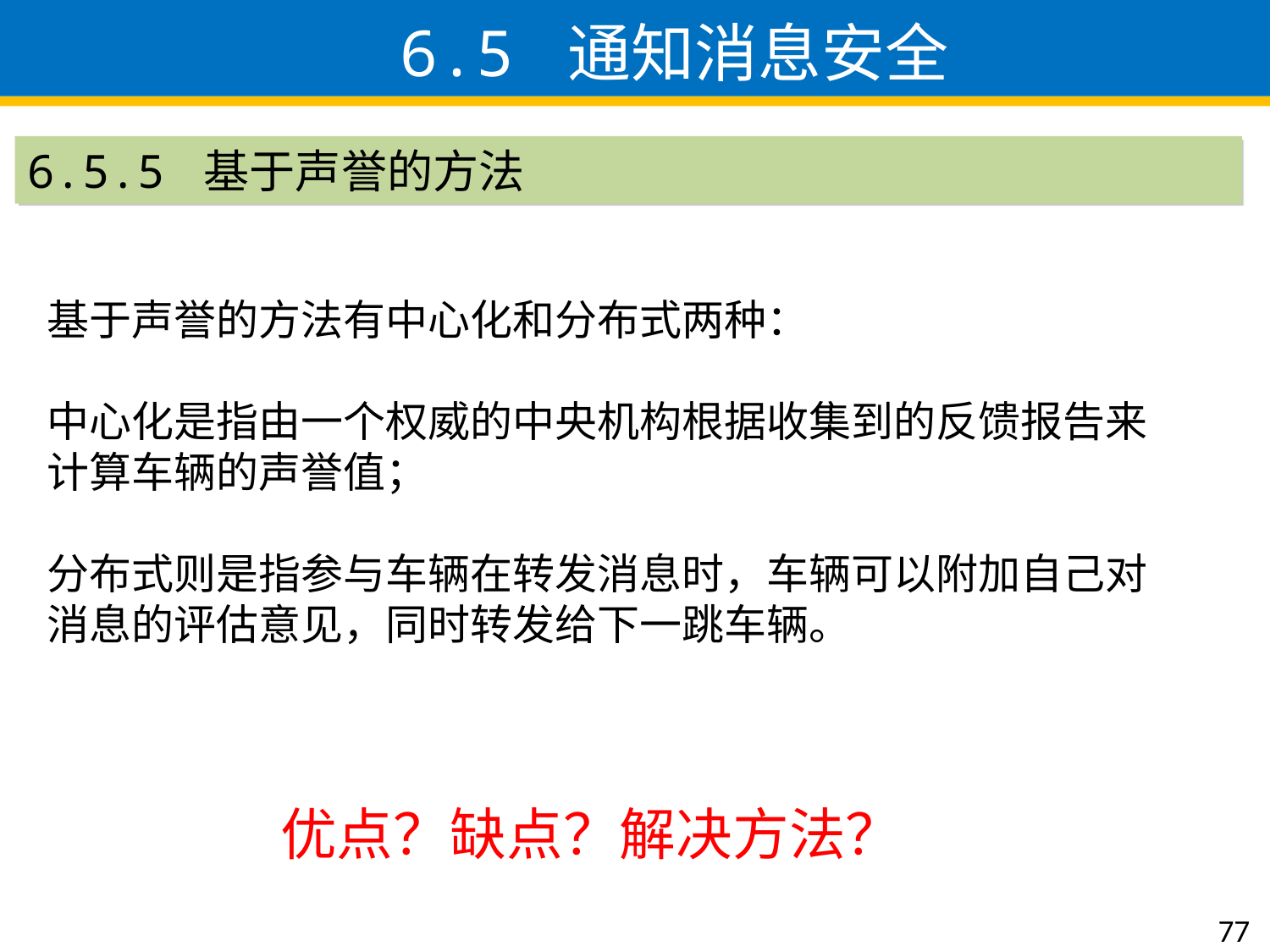

6.5 通知消息安全
6.5.5 基于声誉的方法

基于声誉的方法有中心化和分布式两种：

中心化是指由一个权威的中央机构根据收集到的反馈报告来计算车辆的声誉值；

分布式则是指参与车辆在转发消息时，车辆可以附加自己对消息的评估意见，同时转发给下一跳车辆。
优点？缺点？解决方法？
77